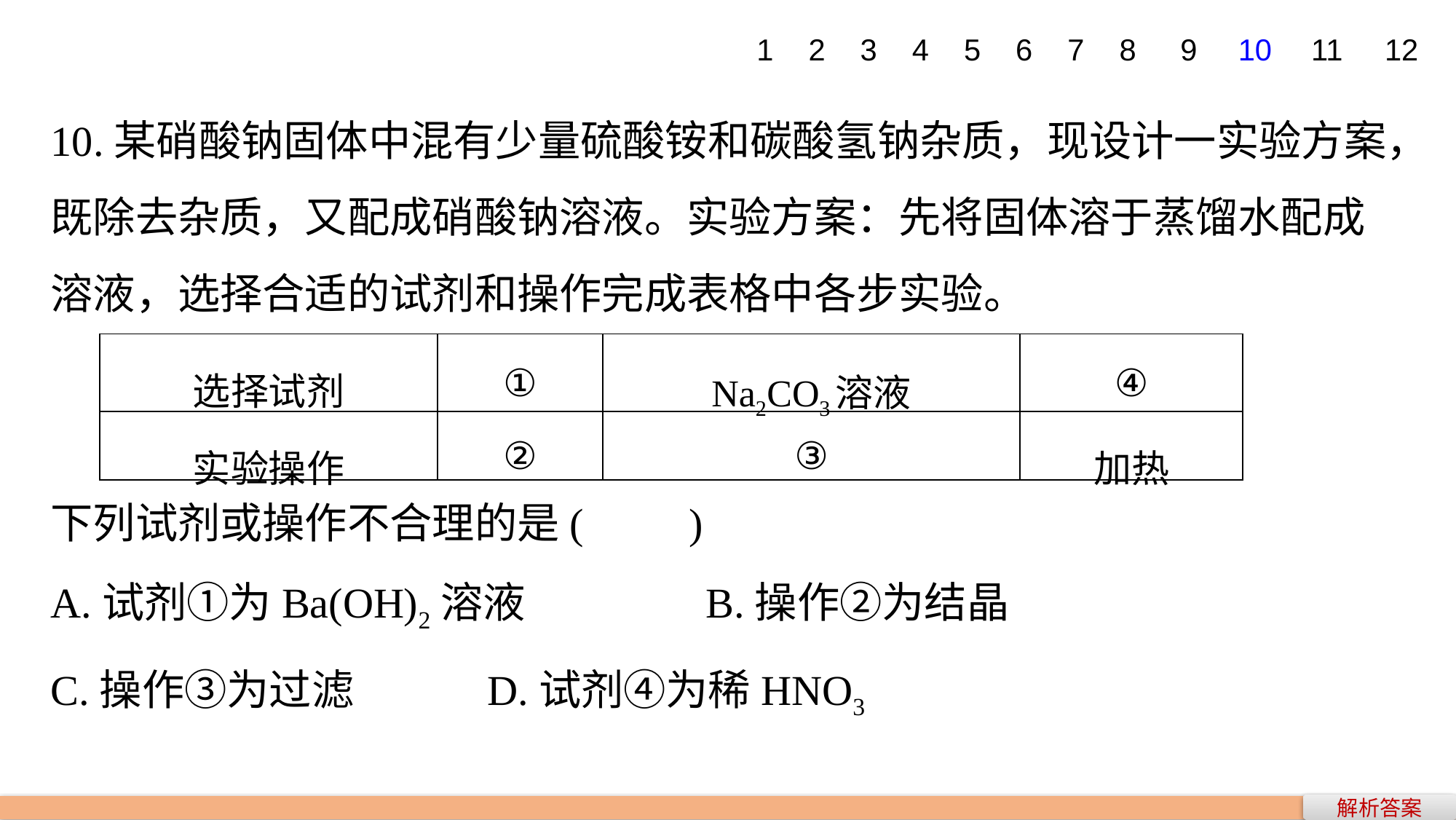

1
2
3
4
5
6
7
8
9
10
11
12
10.某硝酸钠固体中混有少量硫酸铵和碳酸氢钠杂质，现设计一实验方案，既除去杂质，又配成硝酸钠溶液。实验方案：先将固体溶于蒸馏水配成溶液，选择合适的试剂和操作完成表格中各步实验。

下列试剂或操作不合理的是(　　)
A.试剂①为Ba(OH)2溶液		B.操作②为结晶
C.操作③为过滤		D.试剂④为稀HNO3
| 选择试剂 | ① | Na2CO3溶液 | ④ |
| --- | --- | --- | --- |
| 实验操作 | ② | ③ | 加热 |
解析答案